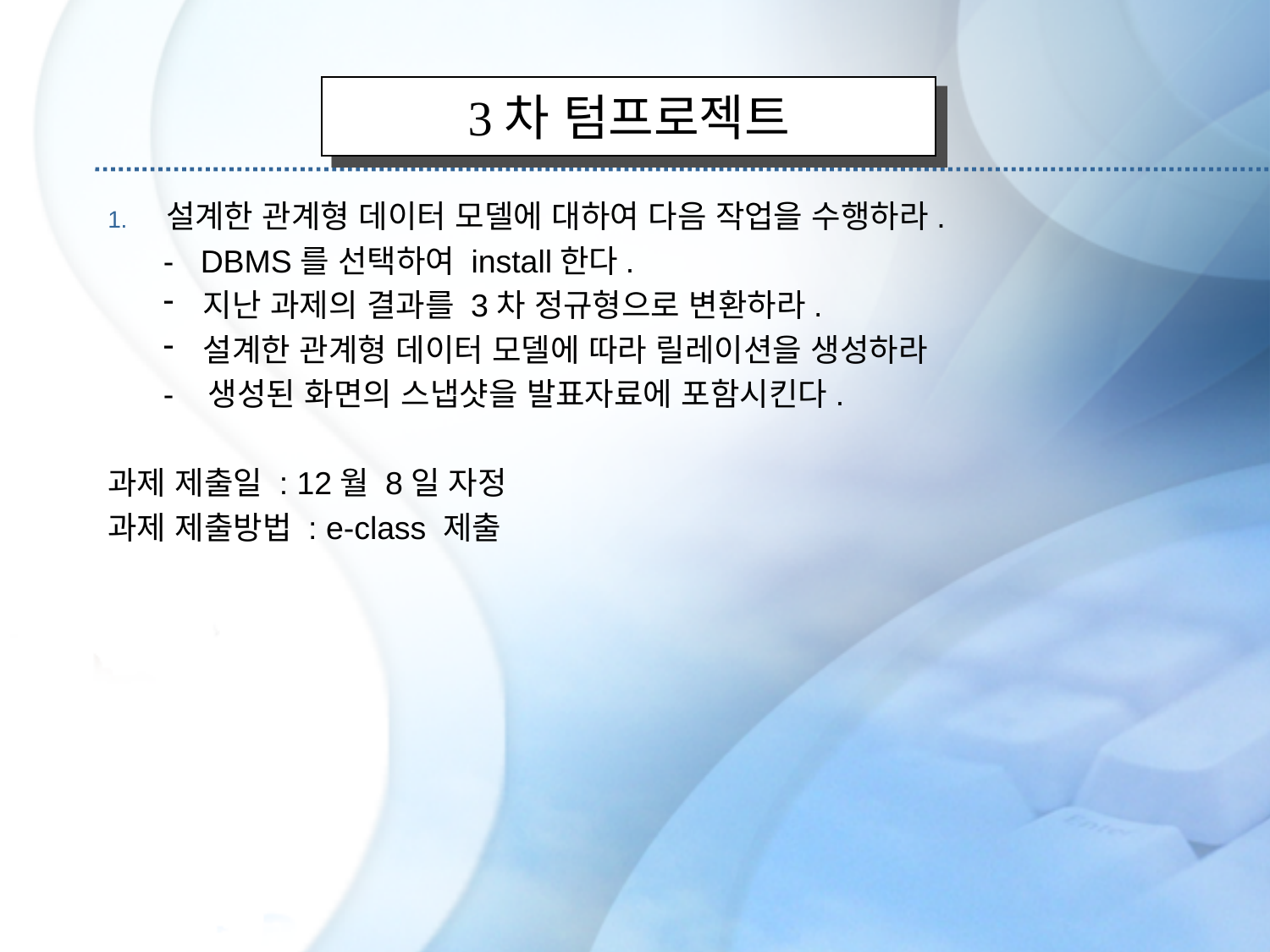

3차 텀프로젝트
설계한 관계형 데이터 모델에 대하여 다음 작업을 수행하라.
-   DBMS를 선택하여 install한다.
지난 과제의 결과를 3차 정규형으로 변환하라.
설계한 관계형 데이터 모델에 따라 릴레이션을 생성하라
-   생성된 화면의 스냅샷을 발표자료에 포함시킨다.

과제 제출일 : 12월 8일 자정
과제 제출방법 : e-class 제출